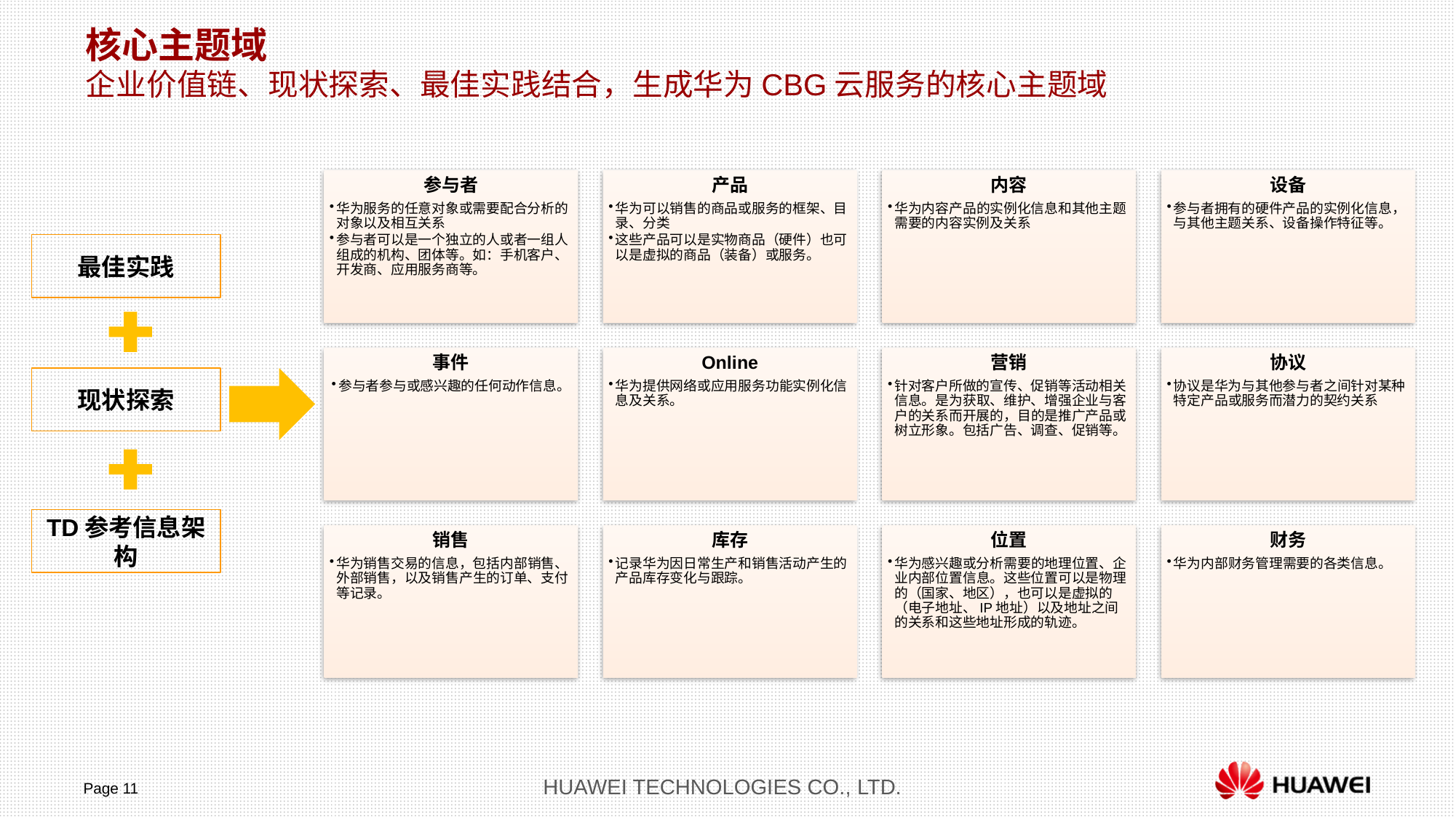

# 核心主题域 企业价值链、现状探索、最佳实践结合，生成华为CBG云服务的核心主题域
参与者
华为服务的任意对象或需要配合分析的对象以及相互关系
参与者可以是一个独立的人或者一组人组成的机构、团体等。如：手机客户、开发商、应用服务商等。
产品
华为可以销售的商品或服务的框架、目录、分类
这些产品可以是实物商品（硬件）也可以是虚拟的商品（装备）或服务。
内容
华为内容产品的实例化信息和其他主题需要的内容实例及关系
设备
参与者拥有的硬件产品的实例化信息，与其他主题关系、设备操作特征等。
事件
参与者参与或感兴趣的任何动作信息。
Online
华为提供网络或应用服务功能实例化信息及关系。
营销
针对客户所做的宣传、促销等活动相关信息。是为获取、维护、增强企业与客户的关系而开展的，目的是推广产品或树立形象。包括广告、调查、促销等。
协议
协议是华为与其他参与者之间针对某种特定产品或服务而潜力的契约关系
销售
华为销售交易的信息，包括内部销售、外部销售，以及销售产生的订单、支付等记录。
库存
记录华为因日常生产和销售活动产生的产品库存变化与跟踪。
位置
华为感兴趣或分析需要的地理位置、企业内部位置信息。这些位置可以是物理的（国家、地区），也可以是虚拟的（电子地址、IP地址）以及地址之间的关系和这些地址形成的轨迹。
财务
华为内部财务管理需要的各类信息。
最佳实践

现状探索

TD参考信息架构